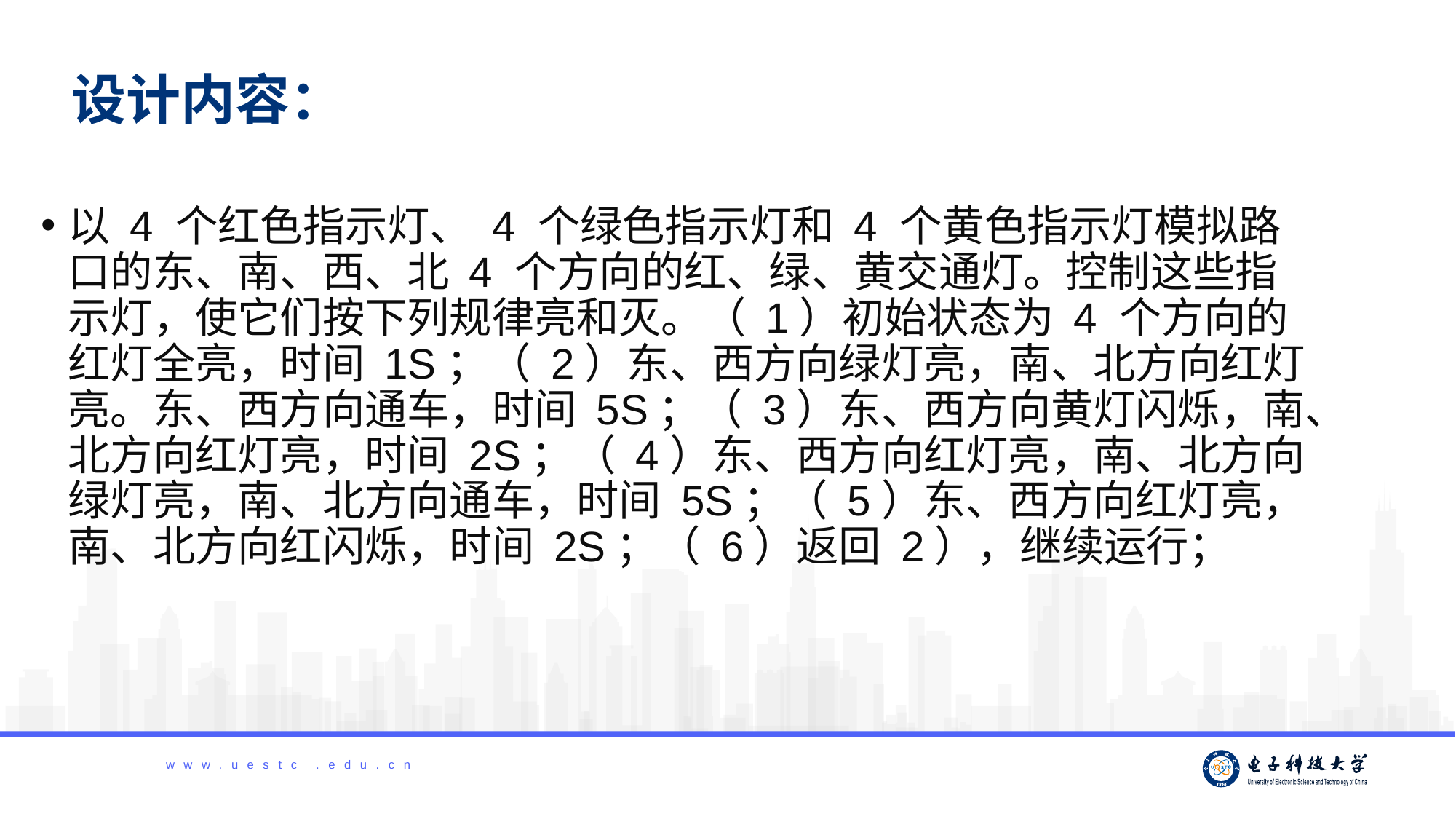

设计内容：
以 4 个红色指示灯、 4 个绿色指示灯和 4 个黄色指示灯模拟路口的东、南、西、北 4 个方向的红、绿、黄交通灯。控制这些指示灯，使它们按下列规律亮和灭。（ 1）初始状态为 4 个方向的红灯全亮，时间 1S；（ 2）东、西方向绿灯亮，南、北方向红灯亮。东、西方向通车，时间 5S；（ 3）东、西方向黄灯闪烁，南、北方向红灯亮，时间 2S；（ 4）东、西方向红灯亮，南、北方向绿灯亮，南、北方向通车，时间 5S；（ 5）东、西方向红灯亮，南、北方向红闪烁，时间 2S；（ 6）返回 2），继续运行；

www.uestc .edu.cn